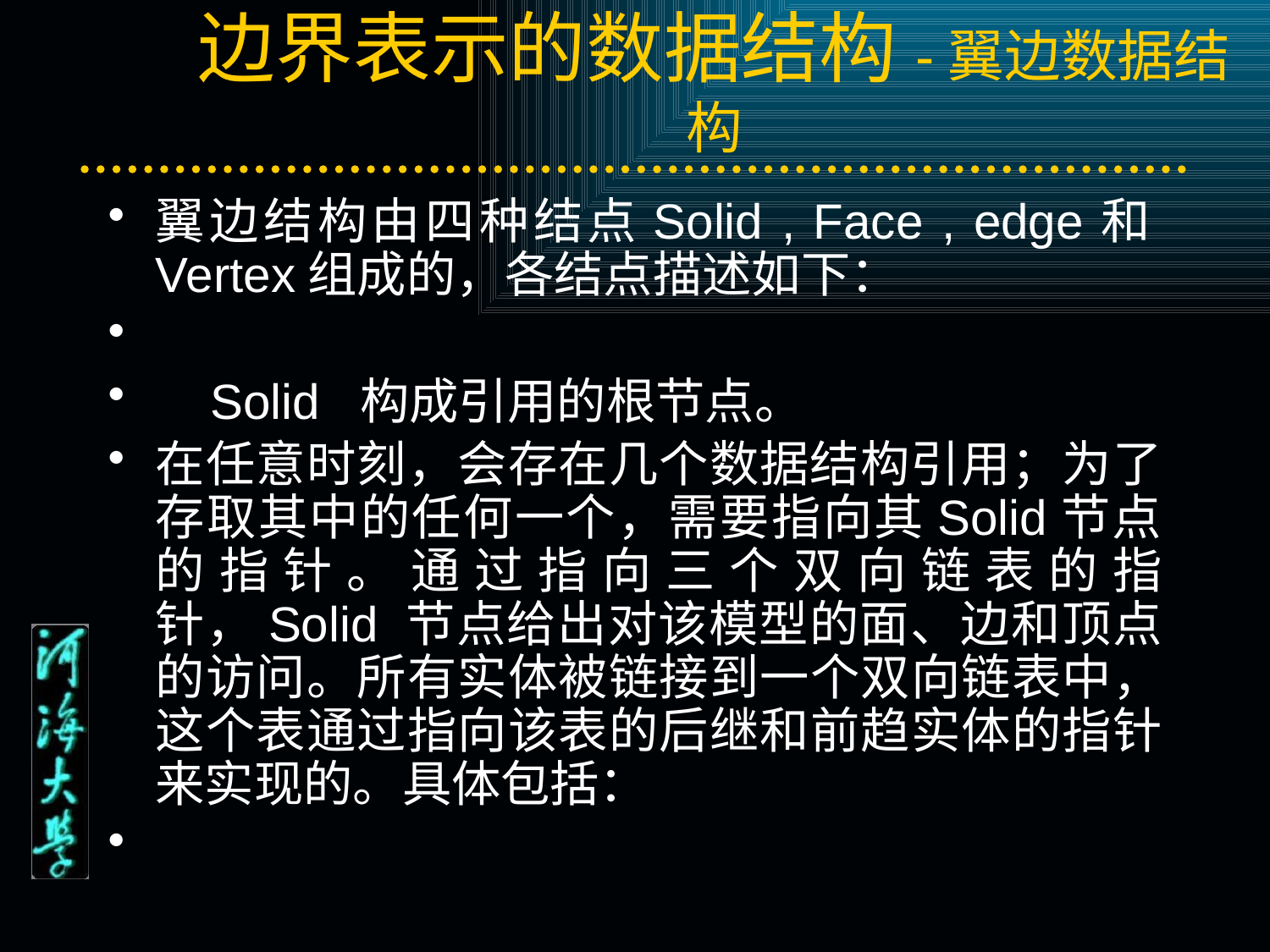

# 边界表示的数据结构-翼边数据结构
翼边结构由四种结点Solid , Face , edge和Vertex组成的，各结点描述如下：

    Solid  构成引用的根节点。
在任意时刻，会存在几个数据结构引用；为了存取其中的任何一个，需要指向其Solid节点的指针。通过指向三个双向链表的指针，Solid 节点给出对该模型的面、边和顶点的访问。所有实体被链接到一个双向链表中，这个表通过指向该表的后继和前趋实体的指针来实现的。具体包括：

68